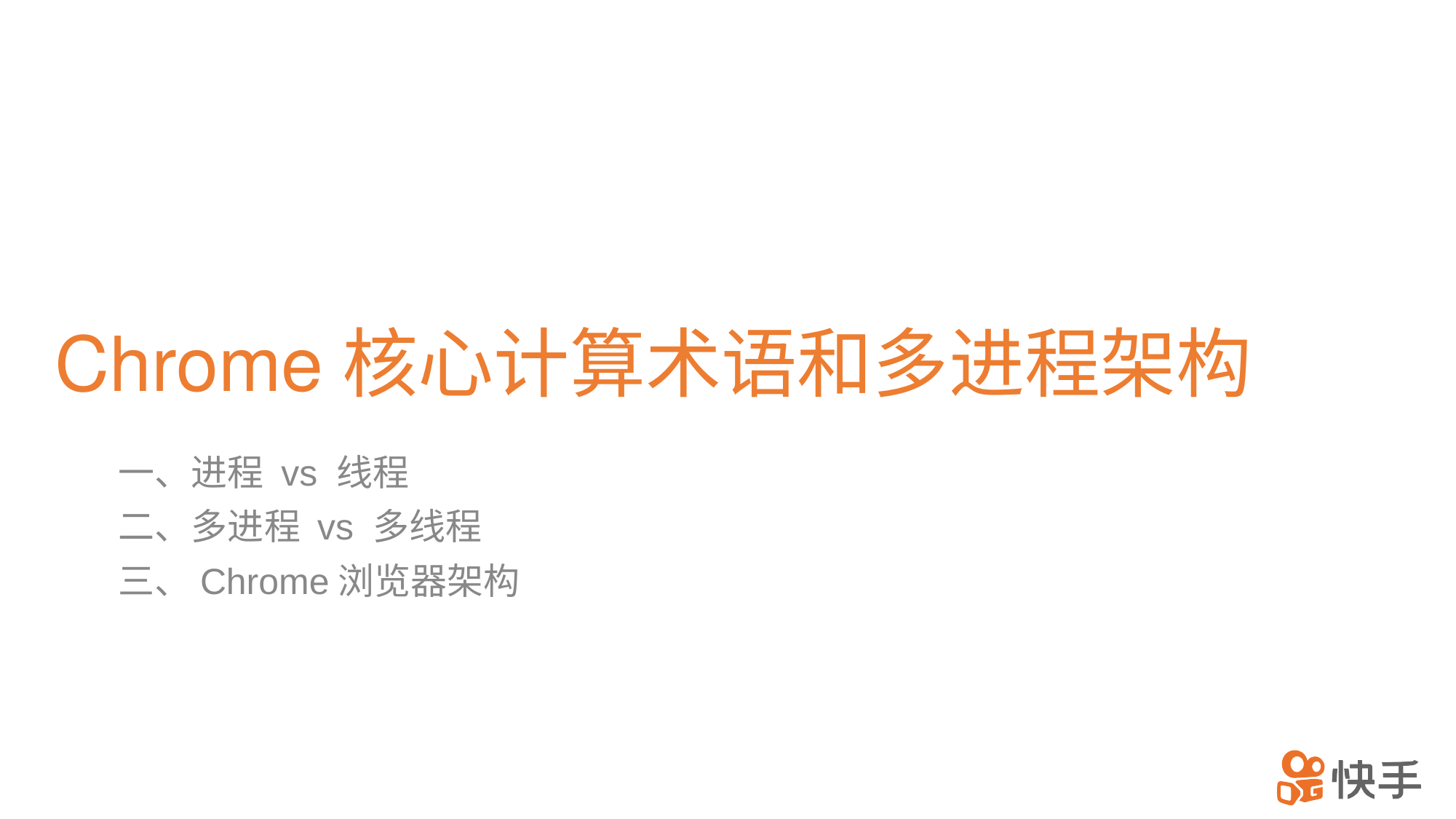

# Chrome核心计算术语和多进程架构
一、进程 vs 线程
二、多进程 vs 多线程
三、Chrome浏览器架构